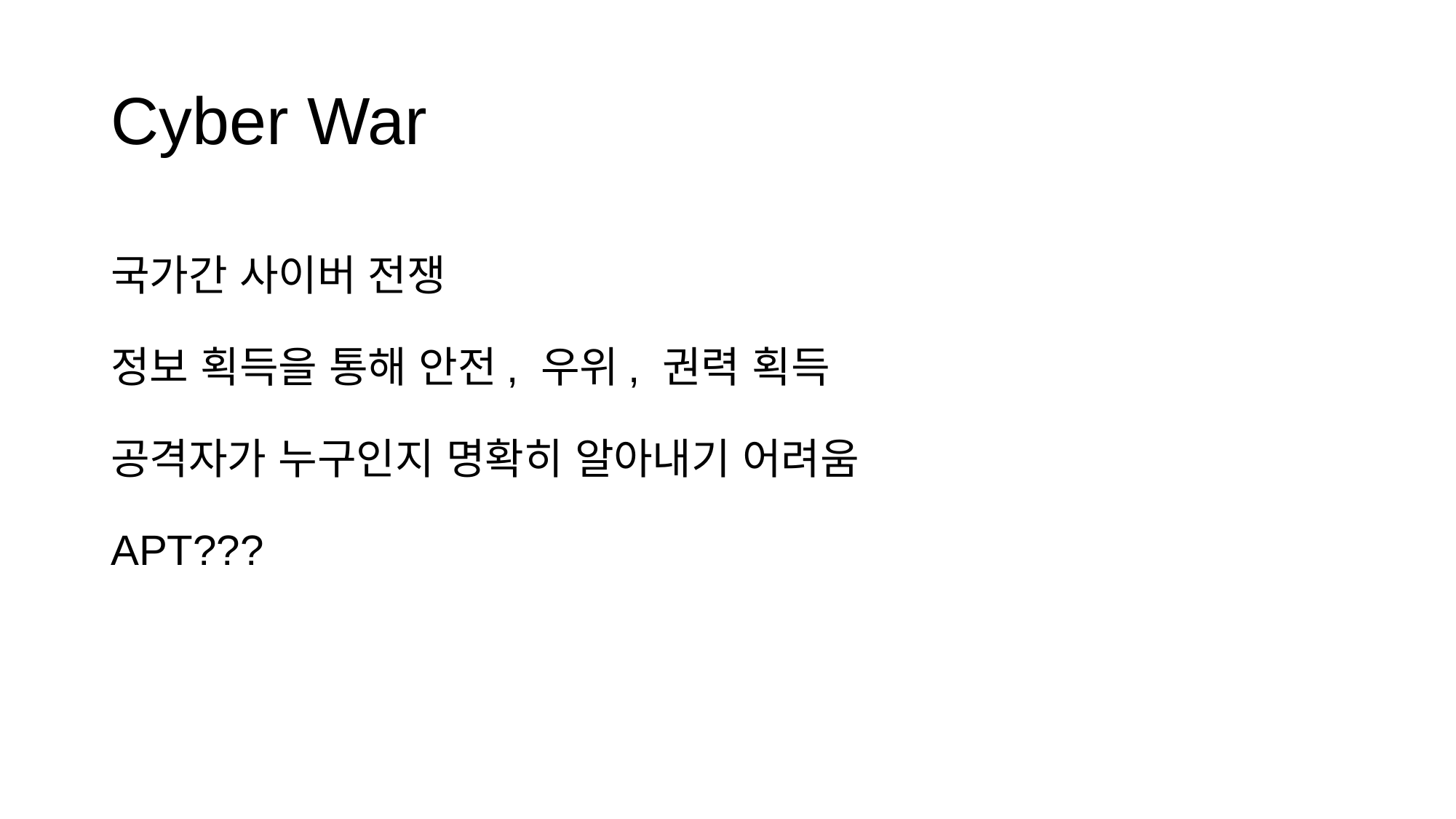

# Cyber War
국가간 사이버 전쟁
정보 획득을 통해 안전, 우위, 권력 획득
공격자가 누구인지 명확히 알아내기 어려움
APT???